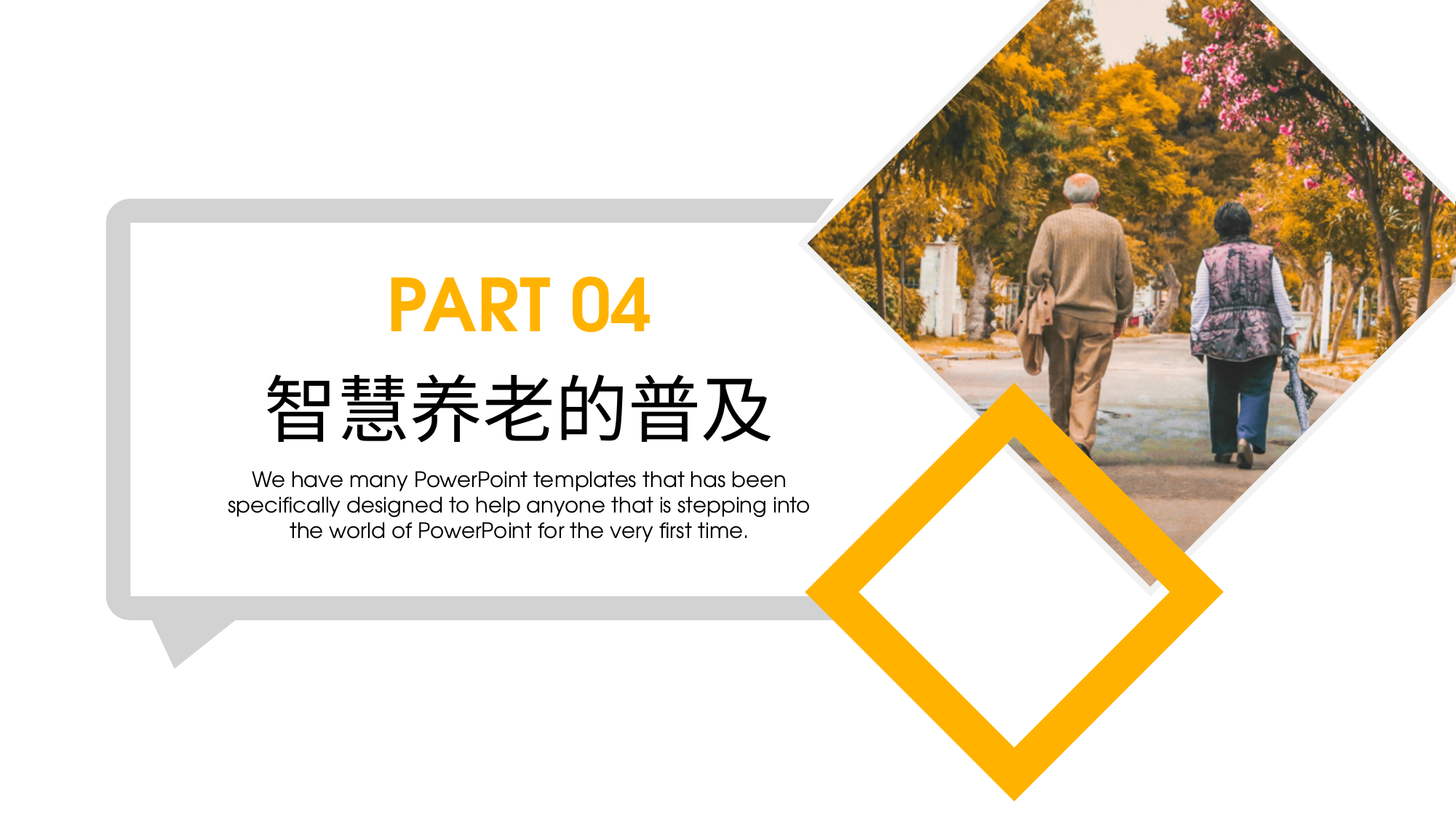

PART 04
智慧养老的普及

We have many PowerPoint templates that has been specifically designed to help anyone that is stepping into the world of PowerPoint for the very first time.